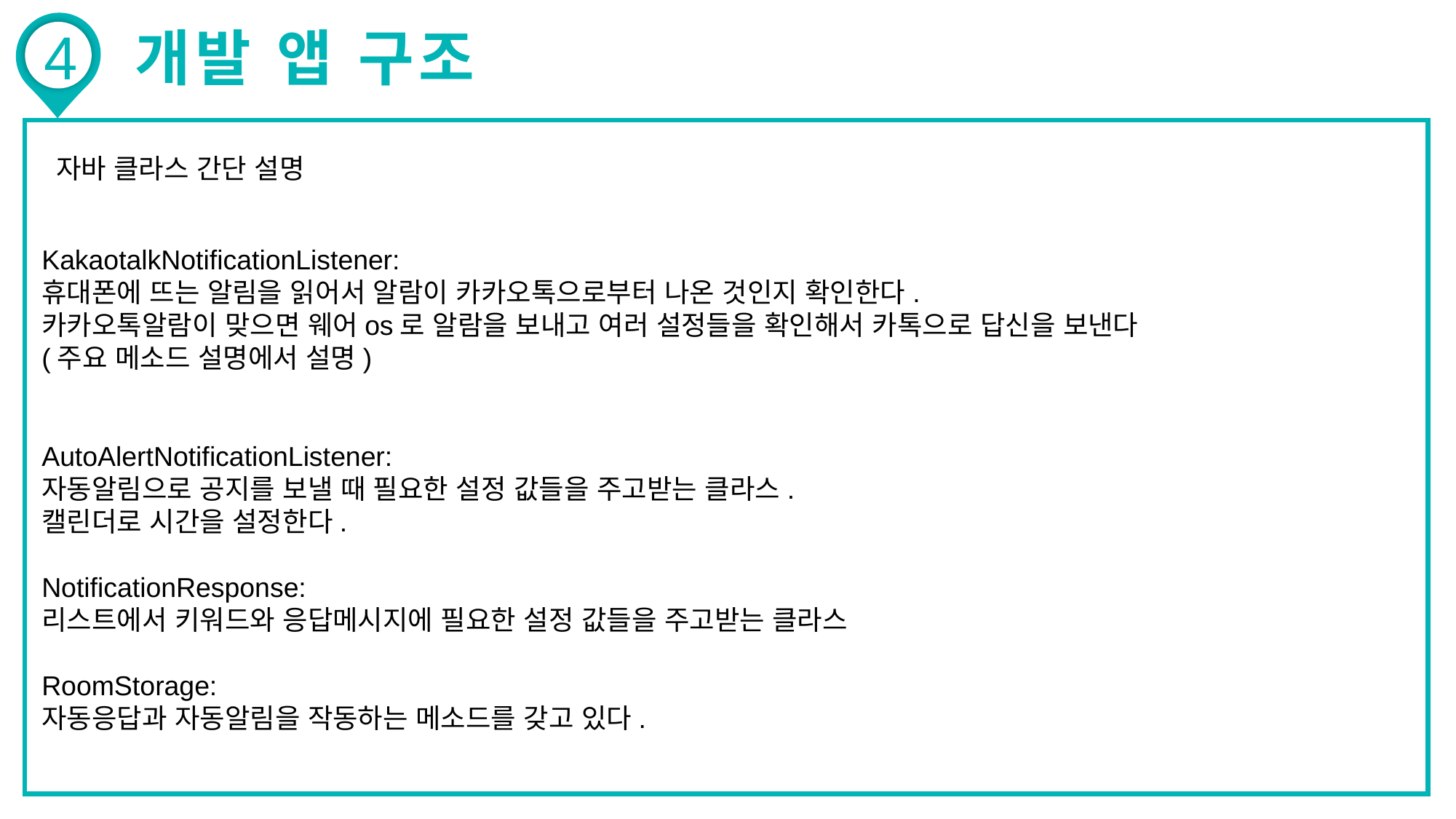

4
개발 앱 구조
자바 클라스 간단 설명
KakaotalkNotificationListener:
휴대폰에 뜨는 알림을 읽어서 알람이 카카오톡으로부터 나온 것인지 확인한다.
카카오톡알람이 맞으면 웨어os로 알람을 보내고 여러 설정들을 확인해서 카톡으로 답신을 보낸다
(주요 메소드 설명에서 설명)

AutoAlertNotificationListener:
자동알림으로 공지를 보낼 때 필요한 설정 값들을 주고받는 클라스.
캘린더로 시간을 설정한다.

NotificationResponse:
리스트에서 키워드와 응답메시지에 필요한 설정 값들을 주고받는 클라스

RoomStorage:
자동응답과 자동알림을 작동하는 메소드를 갖고 있다.